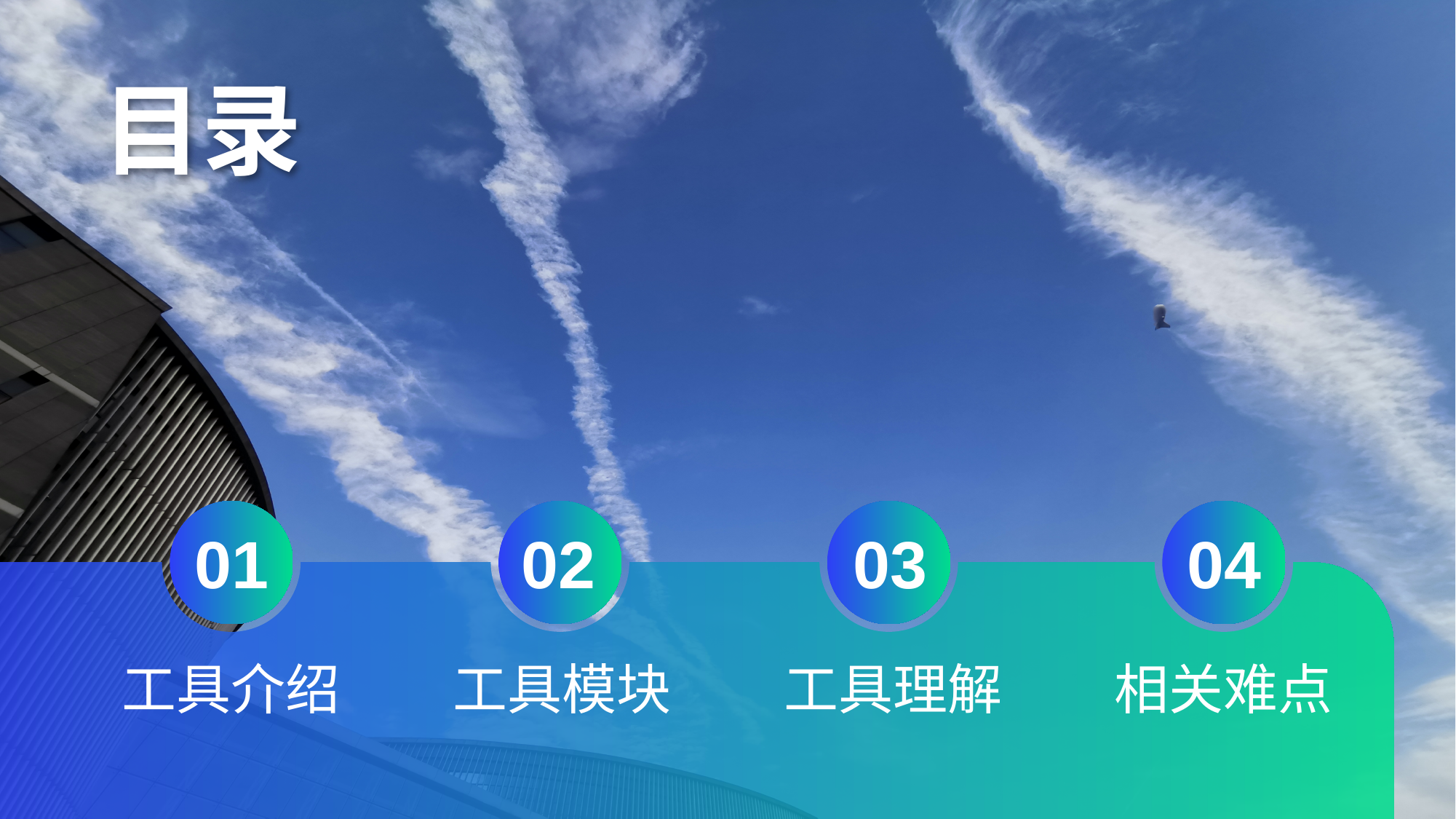

目录

01
02
03
04

工具介绍
工具模块
工具理解
相关难点